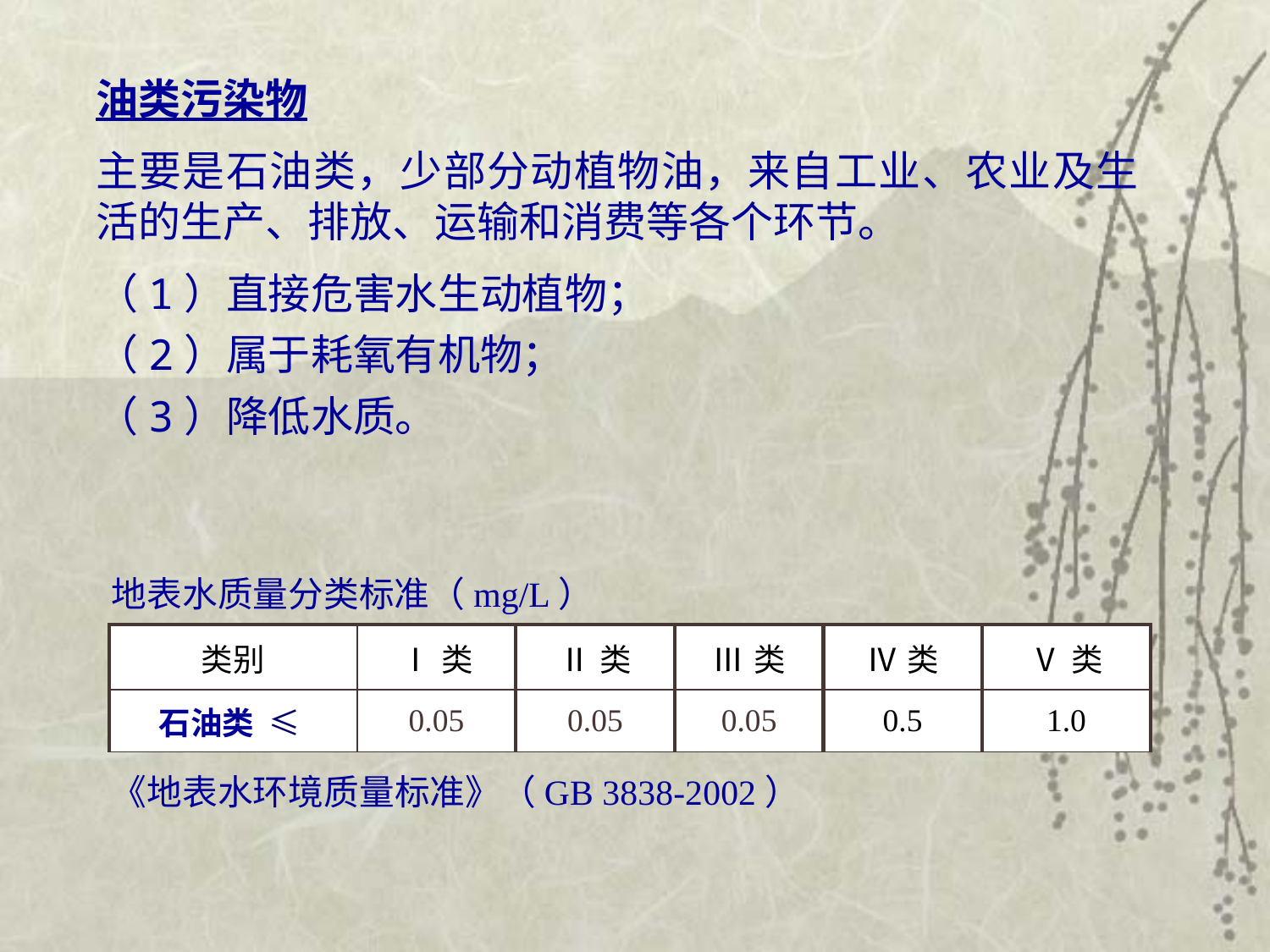

油类污染物
主要是石油类，少部分动植物油，来自工业、农业及生活的生产、排放、运输和消费等各个环节。
（1）直接危害水生动植物；
（2）属于耗氧有机物；
（3）降低水质。
地表水质量分类标准（mg/L）
| 类别 | Ⅰ类 | Ⅱ类 | Ⅲ类 | Ⅳ类 | Ⅴ类 |
| --- | --- | --- | --- | --- | --- |
| 石油类 ≤ | 0.05 | 0.05 | 0.05 | 0.5 | 1.0 |
《地表水环境质量标准》（GB 3838-2002）